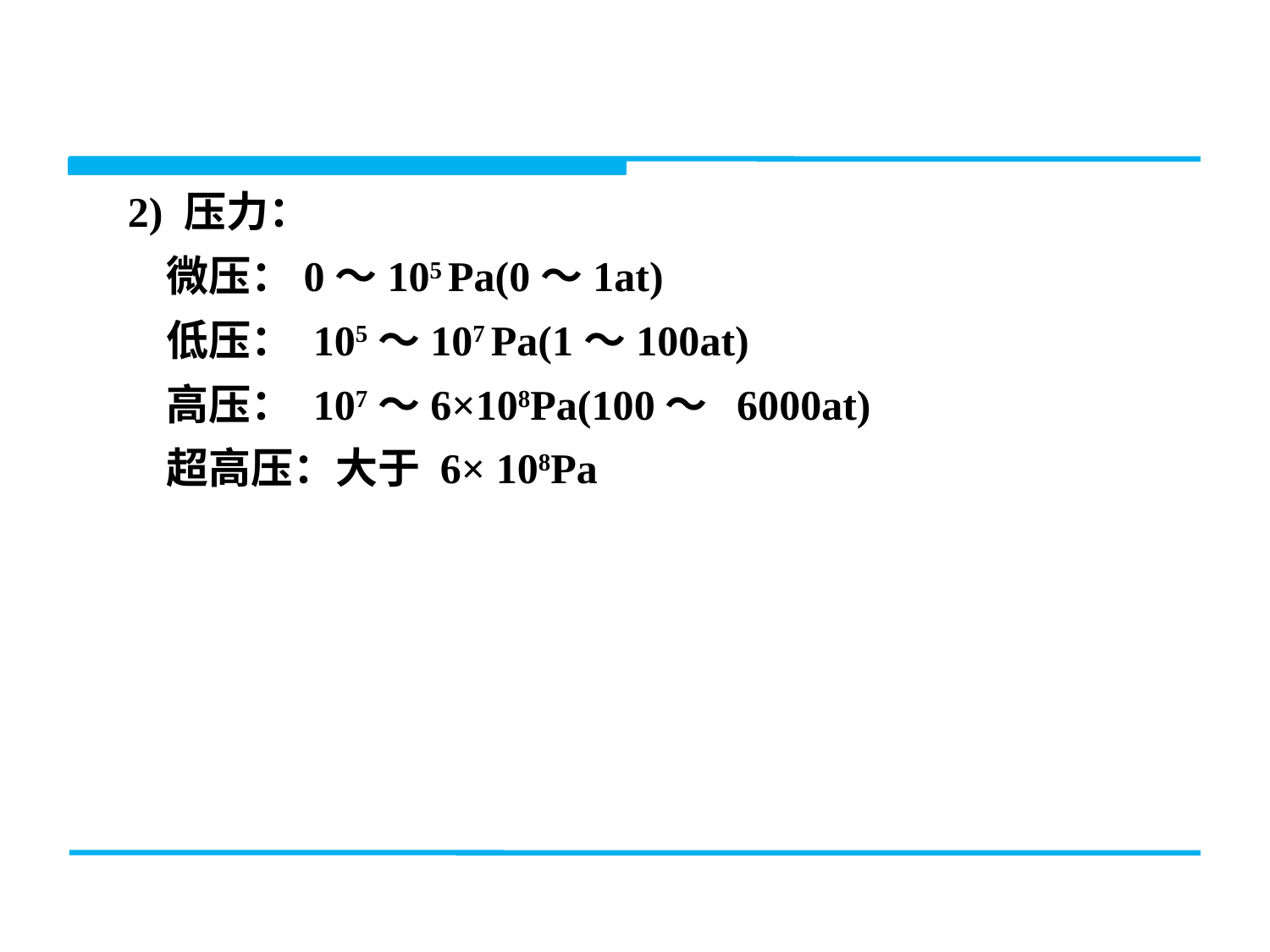

2) 压力：
   微压：0～105 Pa(0～1at)
   低压： 105～107 Pa(1～100at)
   高压： 107～6×108Pa(100～  6000at)
   超高压：大于 6× 108Pa